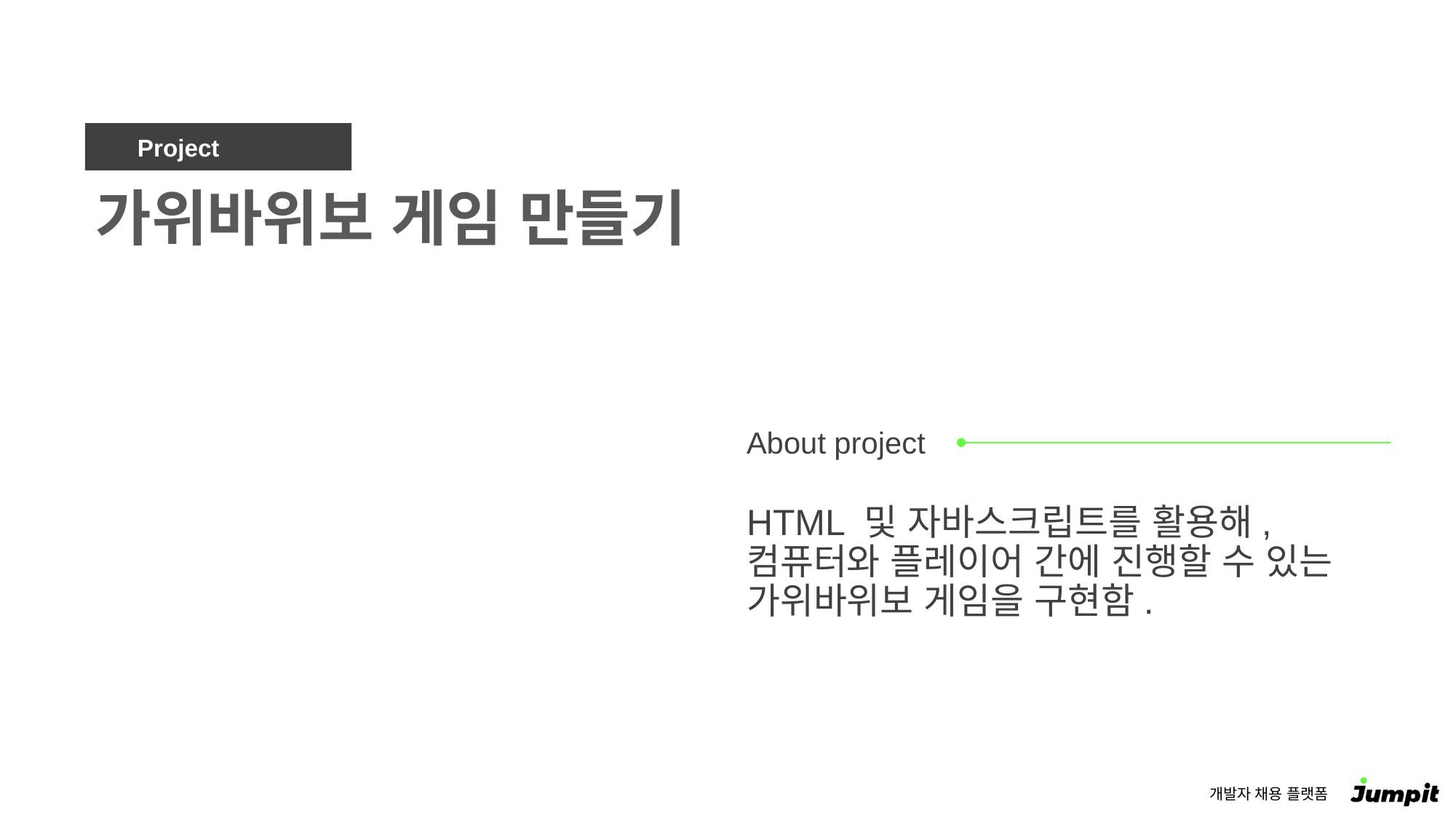

가위바위보 게임 만들기
HTML 및 자바스크립트를 활용해,
컴퓨터와 플레이어 간에 진행할 수 있는
가위바위보 게임을 구현함.